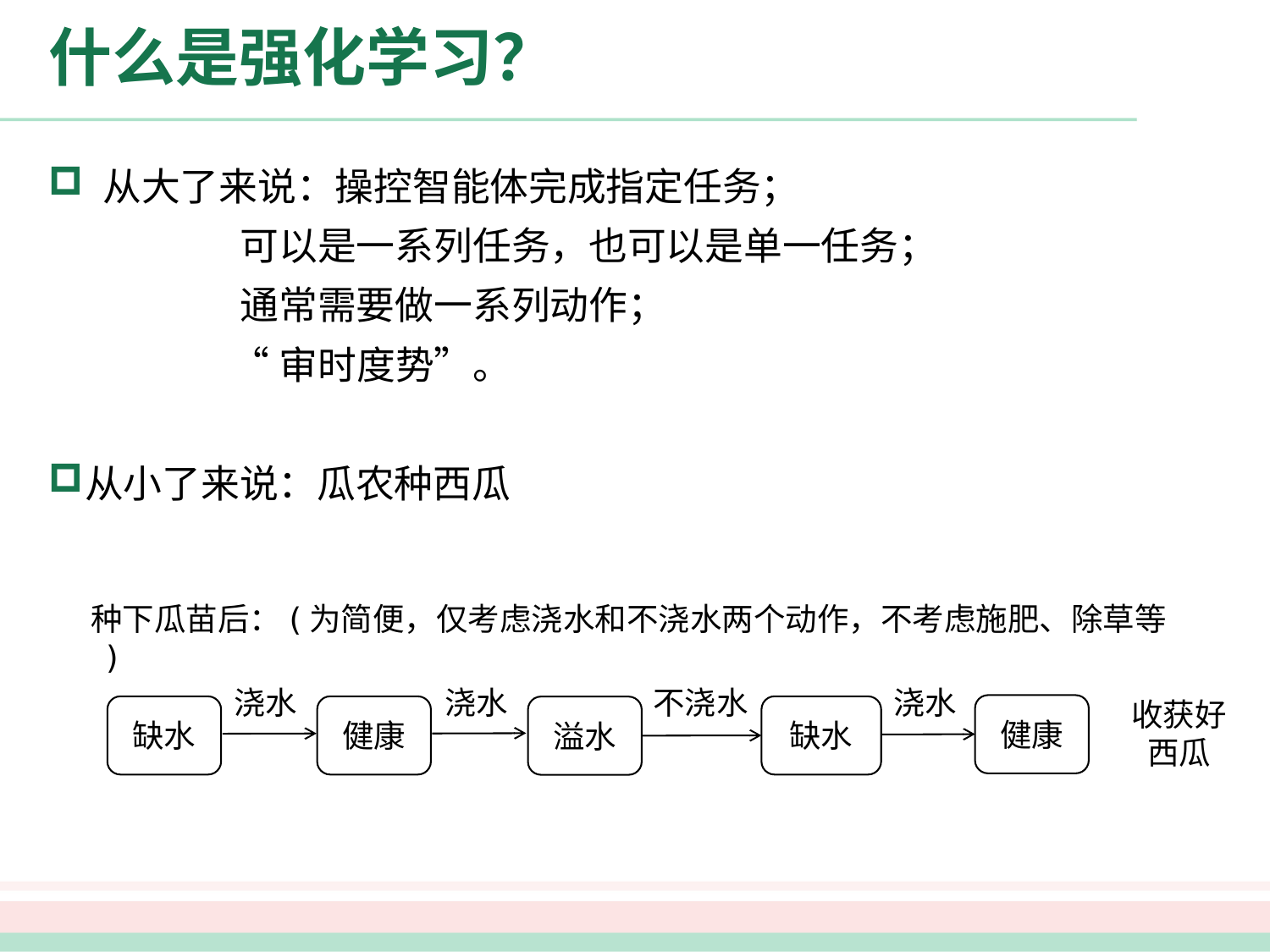

# 什么是强化学习？
 从大了来说：操控智能体完成指定任务；
                     可以是一系列任务，也可以是单一任务；
                     通常需要做一系列动作；
                     “审时度势”。

从小了来说：瓜农种西瓜

种下瓜苗后：(为简便，仅考虑浇水和不浇水两个动作，不考虑施肥、除草等 )
浇水
浇水
不浇水
浇水
收获好西瓜
健康
缺水
健康
缺水
溢水